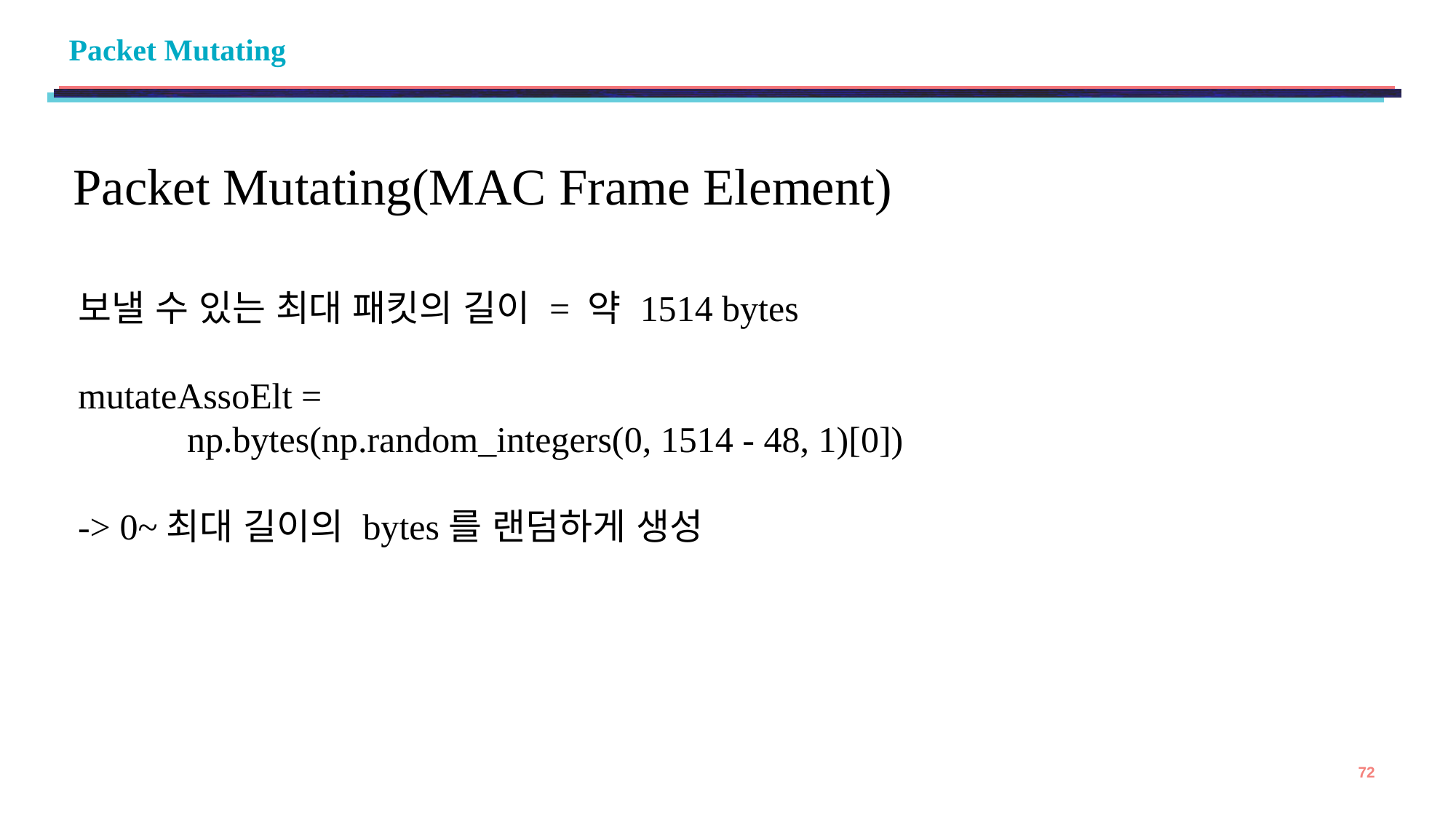

# Packet Mutating
Packet Mutating(MAC Frame Element)
보낼 수 있는 최대 패킷의 길이 = 약 1514 bytes

mutateAssoElt =
	np.bytes(np.random_integers(0, 1514 - 48, 1)[0])

-> 0~최대 길이의 bytes를 랜덤하게 생성